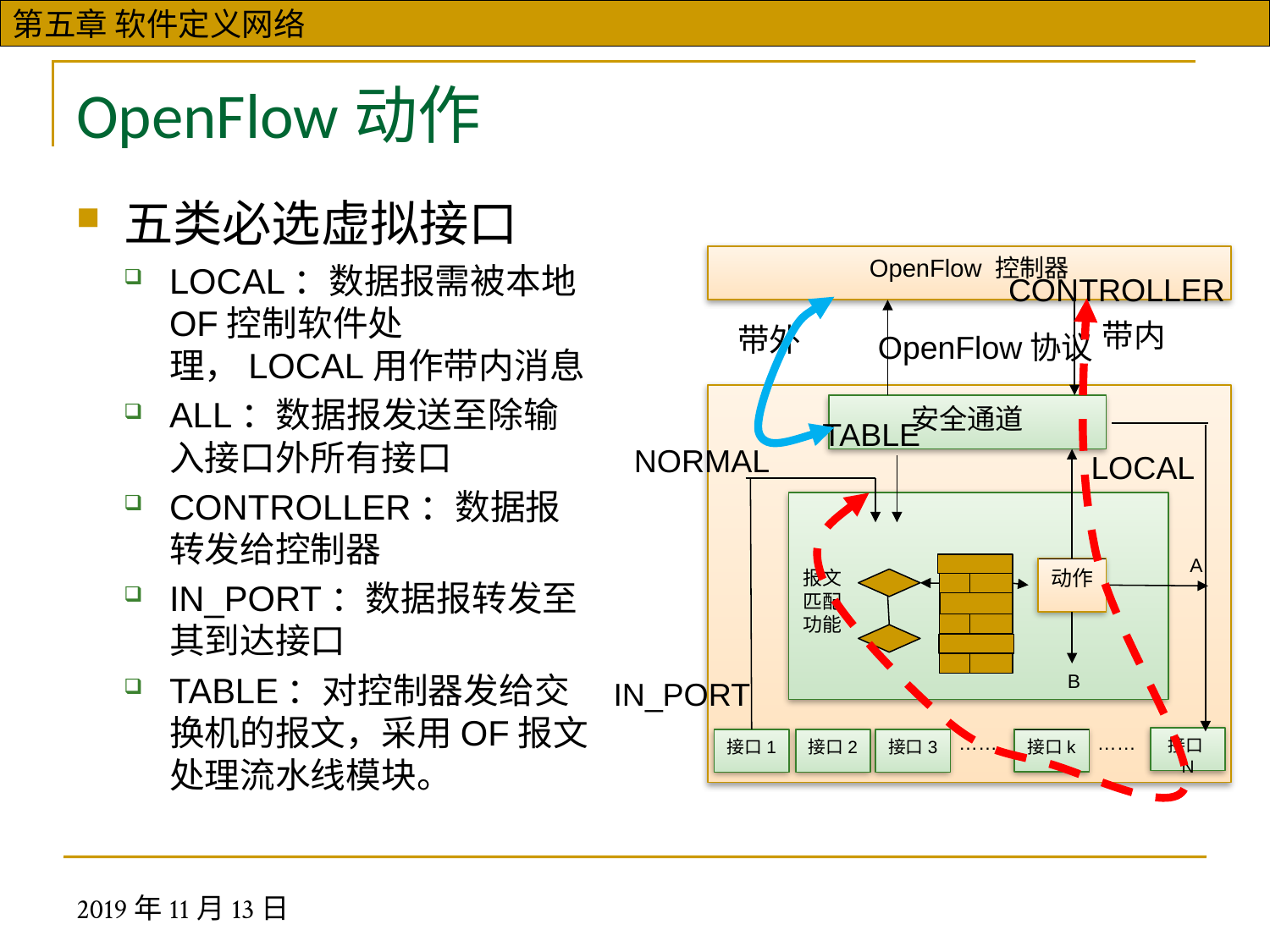

# OpenFlow动作
五类必选虚拟接口
LOCAL：数据报需被本地OF控制软件处理，LOCAL用作带内消息
ALL：数据报发送至除输入接口外所有接口
CONTROLLER：数据报转发给控制器
IN_PORT：数据报转发至其到达接口
TABLE：对控制器发给交换机的报文，采用OF报文处理流水线模块。
OpenFlow 控制器
OpenFlow协议

安全通道

A

动作
报文匹配功能

B
……
……
接口N
接口k
接口1
接口2
接口3
CONTROLLER

带内
带外
TABLE
NORMAL
LOCAL
IN_PORT
2019年11月13日